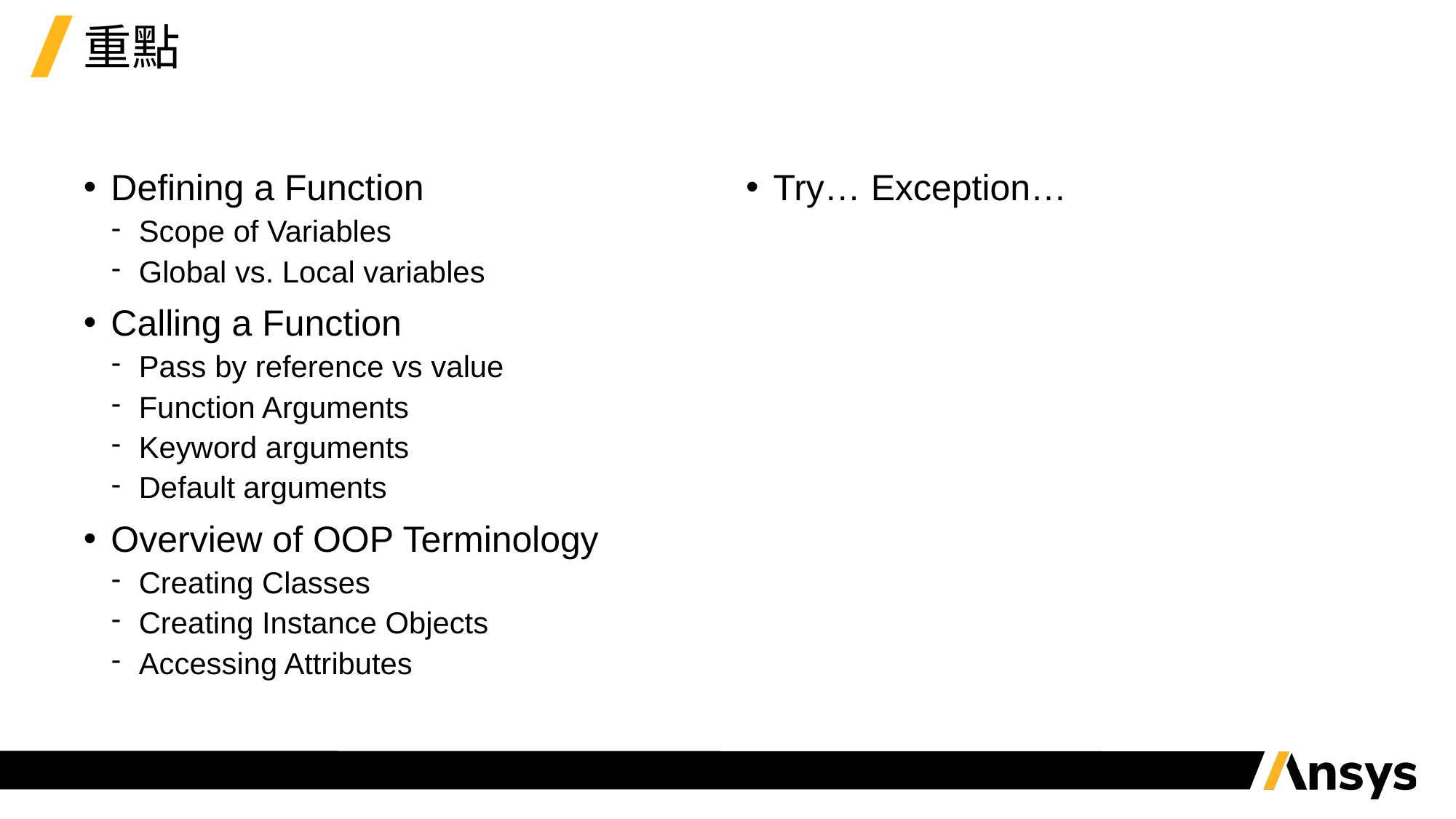

# 重點
Defining a Function
Scope of Variables
Global vs. Local variables
Calling a Function
Pass by reference vs value
Function Arguments
Keyword arguments
Default arguments
Overview of OOP Terminology
Creating Classes
Creating Instance Objects
Accessing Attributes
Try… Exception…